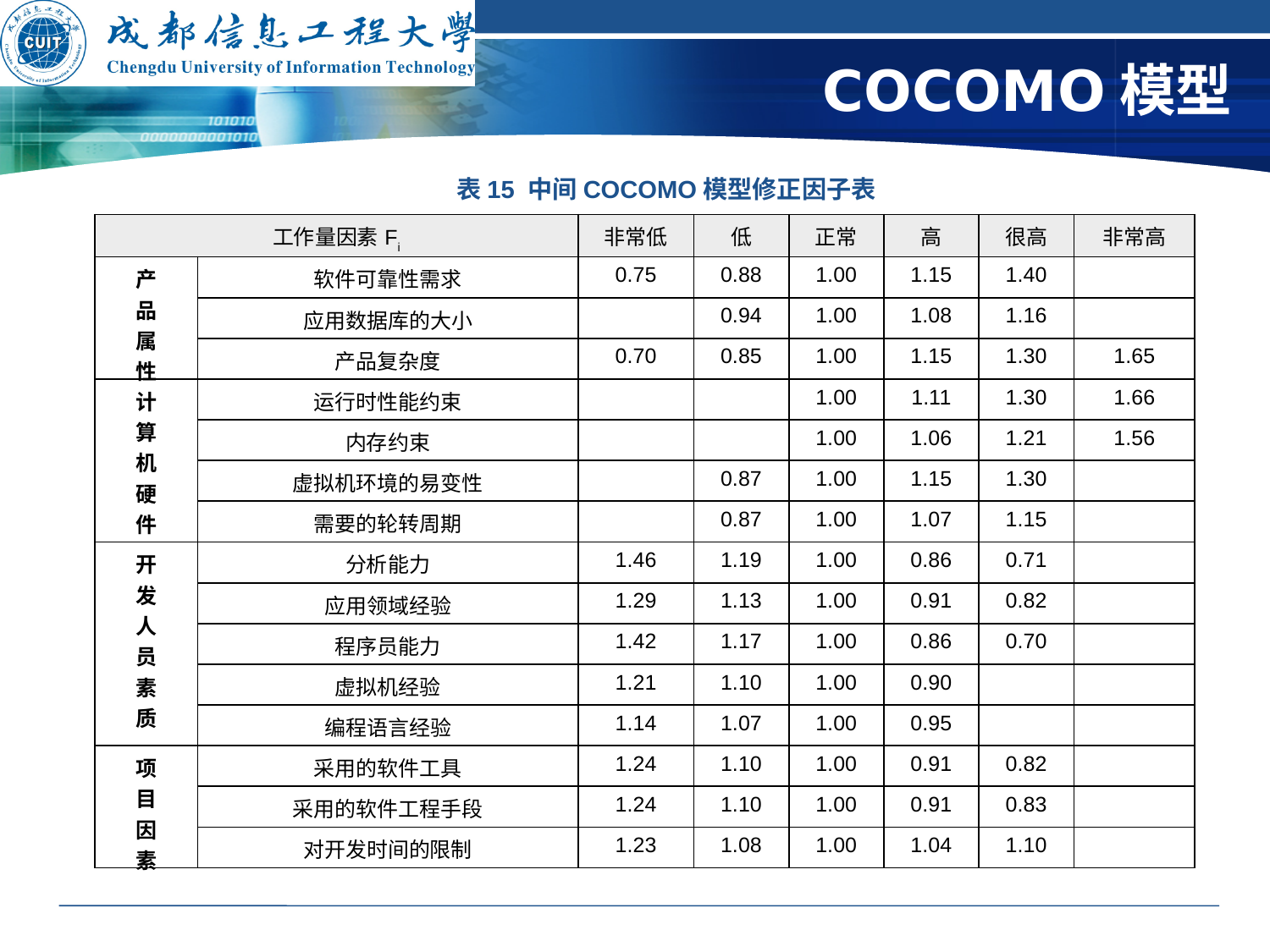

# COCOMO模型
表15 中间COCOMO模型修正因子表
| 工作量因素Fi |  | 非常低 | 低 | 正常 | 高 | 很高 | 非常高 |
| --- | --- | --- | --- | --- | --- | --- | --- |
| 产 品 属 性 | 软件可靠性需求 | 0.75 | 0.88 | 1.00 | 1.15 | 1.40 |  |
|  | 应用数据库的大小 |  | 0.94 | 1.00 | 1.08 | 1.16 |  |
|  | 产品复杂度 | 0.70 | 0.85 | 1.00 | 1.15 | 1.30 | 1.65 |
| 计 算 机 硬 件 | 运行时性能约束 |  |  | 1.00 | 1.11 | 1.30 | 1.66 |
|  | 内存约束 |  |  | 1.00 | 1.06 | 1.21 | 1.56 |
|  | 虚拟机环境的易变性 |  | 0.87 | 1.00 | 1.15 | 1.30 |  |
|  | 需要的轮转周期 |  | 0.87 | 1.00 | 1.07 | 1.15 |  |
| 开 发 人 员 素 质 | 分析能力 | 1.46 | 1.19 | 1.00 | 0.86 | 0.71 |  |
|  | 应用领域经验 | 1.29 | 1.13 | 1.00 | 0.91 | 0.82 |  |
|  | 程序员能力 | 1.42 | 1.17 | 1.00 | 0.86 | 0.70 |  |
|  | 虚拟机经验 | 1.21 | 1.10 | 1.00 | 0.90 |  |  |
|  | 编程语言经验 | 1.14 | 1.07 | 1.00 | 0.95 |  |  |
| 项 目 因 素 | 采用的软件工具 | 1.24 | 1.10 | 1.00 | 0.91 | 0.82 |  |
|  | 采用的软件工程手段 | 1.24 | 1.10 | 1.00 | 0.91 | 0.83 |  |
|  | 对开发时间的限制 | 1.23 | 1.08 | 1.00 | 1.04 | 1.10 |  |